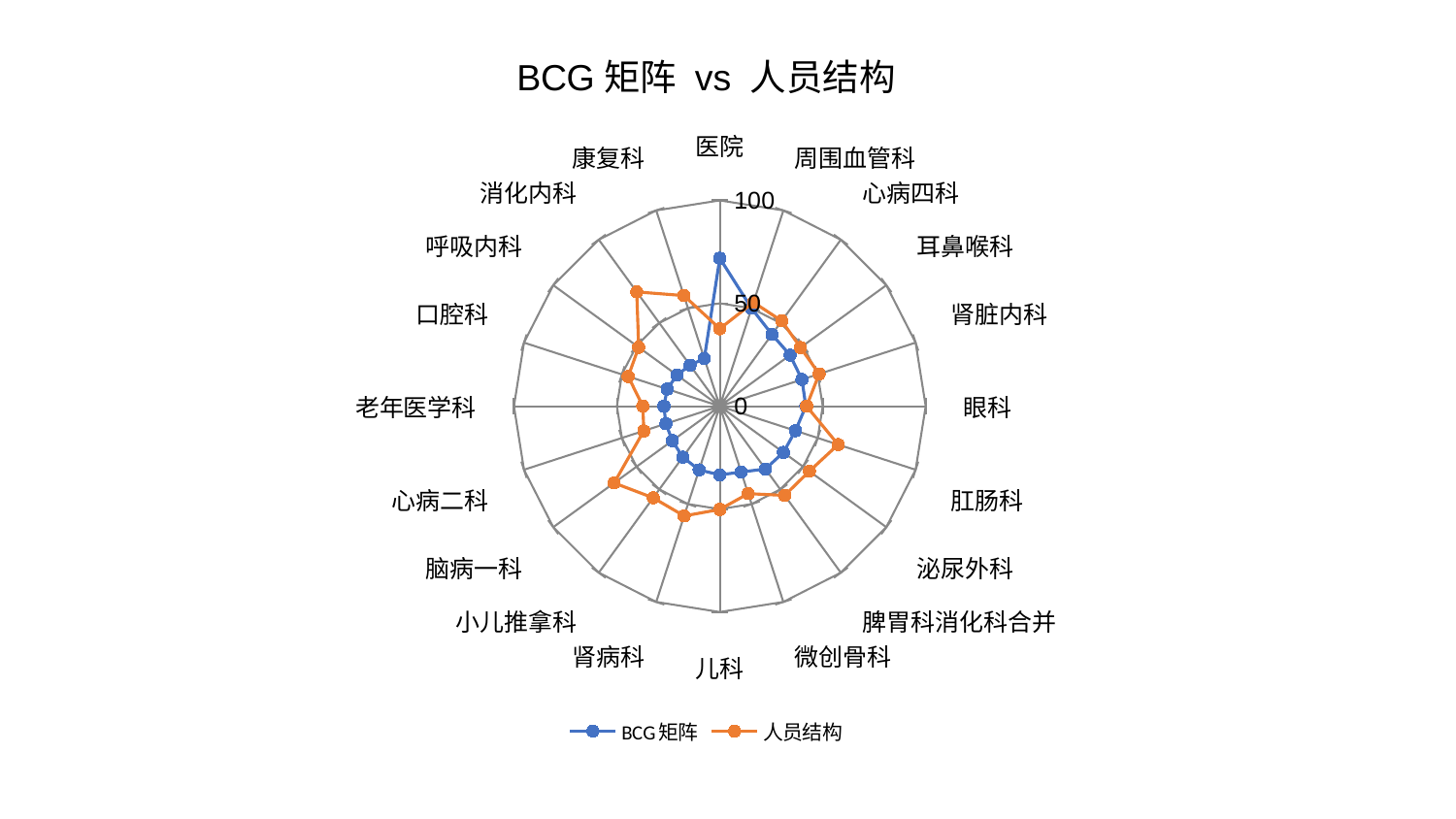

### Chart: BCG矩阵 vs 人员结构

| Category | BCG矩阵 | 人员结构 |
|---|---|---|
| 医院 | 71.8993781274222 | 37.6433262736596 |
| 周围血管科 | 50.00014610370564 | 53.053028635090556 |
| 心病四科 | 43.10924369731177 | 51.23806592551971 |
| 耳鼻喉科 | 42.212927468983985 | 48.46178535548856 |
| 肾脏内科 | 41.95730744409307 | 50.736479132828684 |
| 眼科 | 41.81273860664009 | 42.17586911421487 |
| 肛肠科 | 38.64343002931746 | 60.42041277939893 |
| 泌尿外科 | 38.21133420521935 | 53.77362063959719 |
| 脾胃科消化科合并 | 37.73305661635792 | 53.58771889173331 |
| 微创骨科 | 33.63654157309014 | 44.676281571502294 |
| 儿科 | 33.393630235697344 | 50.16727813740114 |
| 肾病科 | 32.577409515083225 | 56.07806069764227 |
| 小儿推拿科 | 30.635601425269936 | 55.03865921024104 |
| 脑病一科 | 28.49897274826759 | 63.486666269036334 |
| 心病二科 | 27.54527653013396 | 38.804187533753044 |
| 老年医学科 | 27.169557896024376 | 37.41451829676831 |
| 口腔科 | 26.89400461737636 | 46.8015089205654 |
| 呼吸内科 | 25.73875306985744 | 48.726558609016266 |
| 消化内科 | 24.60780420756413 | 68.63838259894084 |
| 康复科 | 24.401871592471682 | 56.49607606399567 |
78